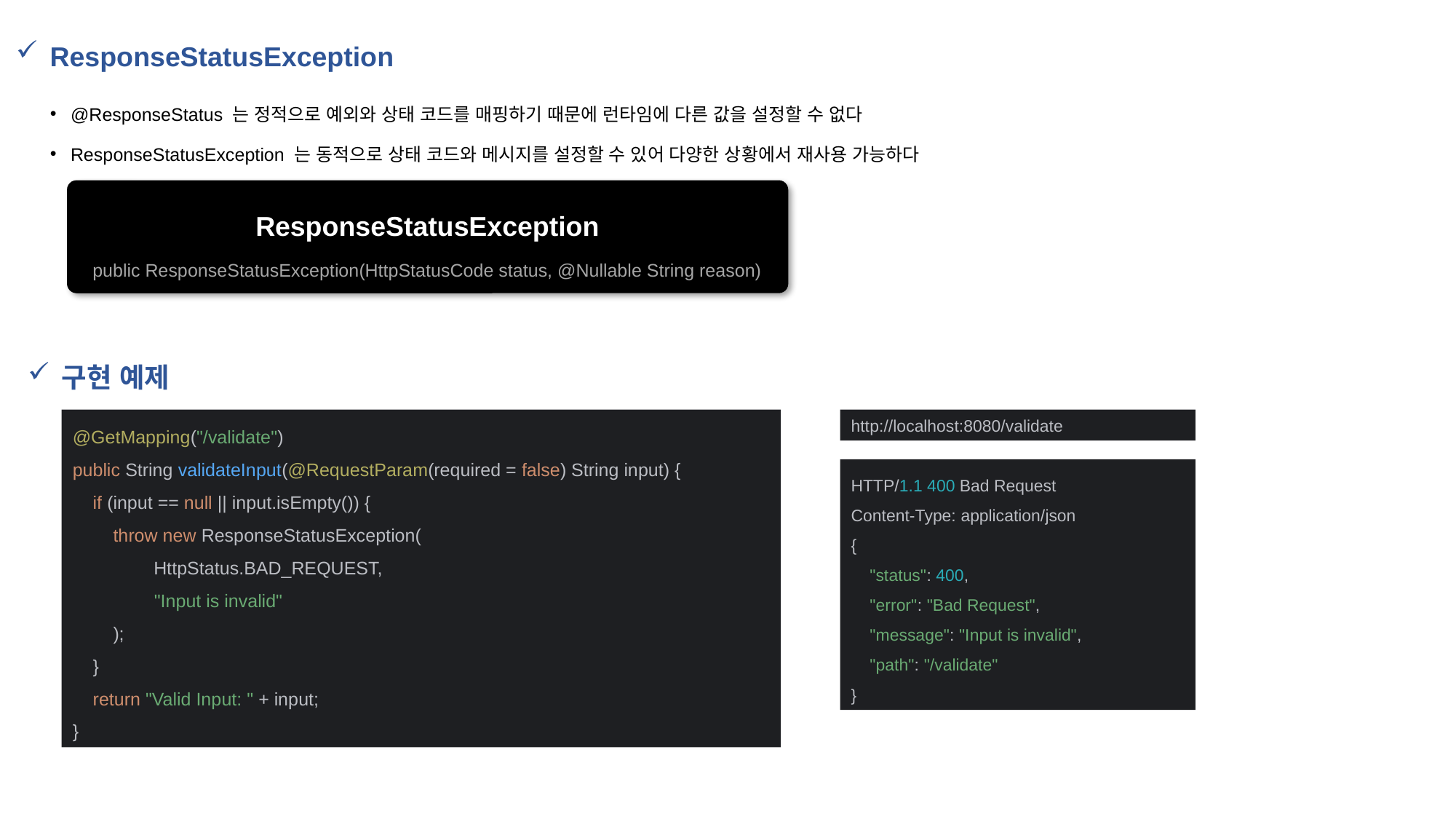

ResponseStatusException
@ResponseStatus 는 정적으로 예외와 상태 코드를 매핑하기 때문에 런타임에 다른 값을 설정할 수 없다
ResponseStatusException 는 동적으로 상태 코드와 메시지를 설정할 수 있어 다양한 상황에서 재사용 가능하다
ResponseStatusException
public ResponseStatusException(HttpStatusCode status, @Nullable String reason)
구현 예제
@GetMapping("/validate")
public String validateInput(@RequestParam(required = false) String input) {
    if (input == null || input.isEmpty()) {
        throw new ResponseStatusException(
                HttpStatus.BAD_REQUEST,
                "Input is invalid"
        );
    }
    return "Valid Input: " + input;
}
http://localhost:8080/validate
HTTP/1.1 400 Bad Request
Content-Type: application/json
{
    "status": 400,
    "error": "Bad Request",
    "message": "Input is invalid",
    "path": "/validate"
}